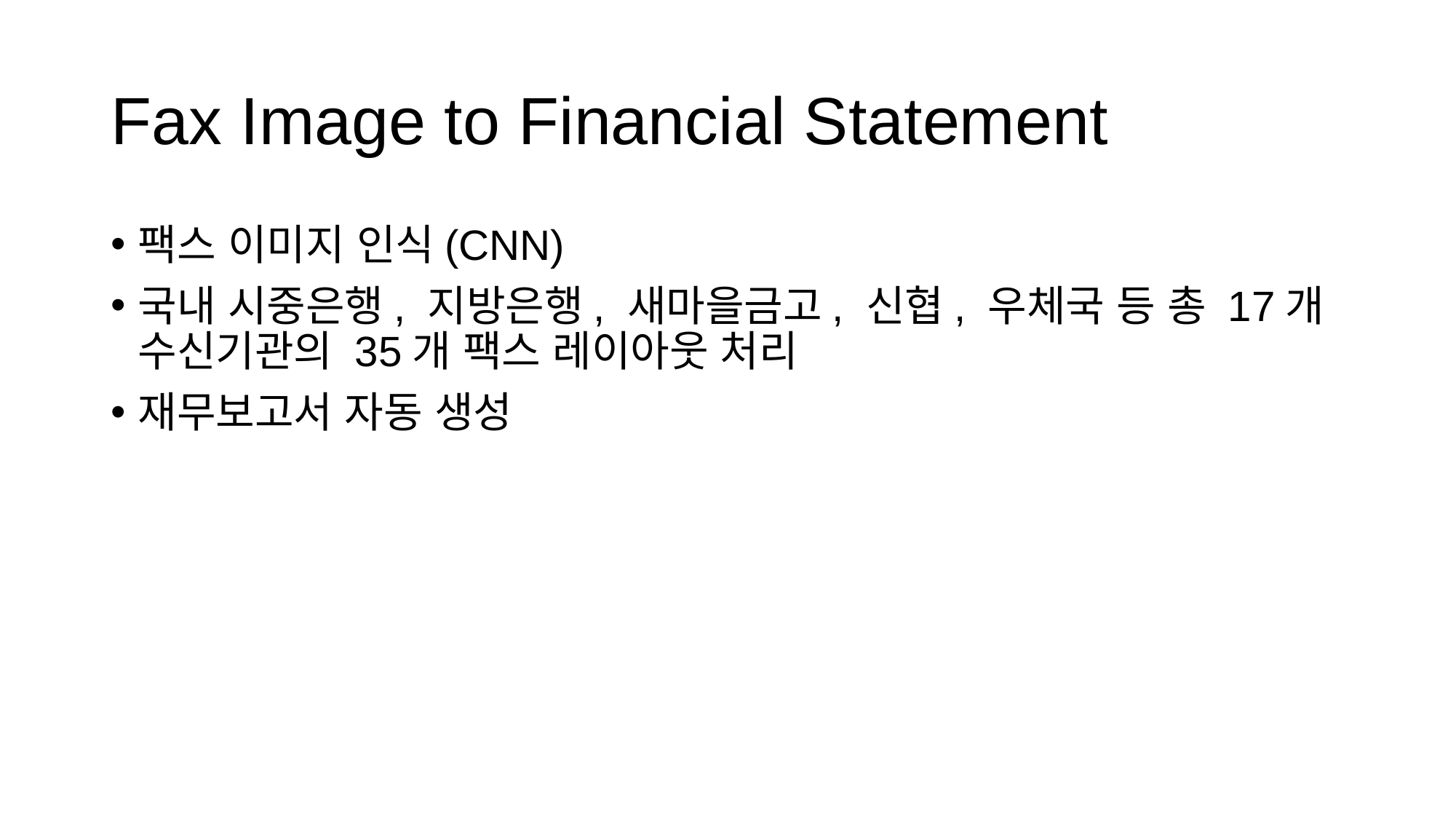

# Fax Image to Financial Statement
팩스 이미지 인식(CNN)
국내 시중은행, 지방은행, 새마을금고, 신협, 우체국 등 총 17개 수신기관의 35개 팩스 레이아웃 처리
재무보고서 자동 생성